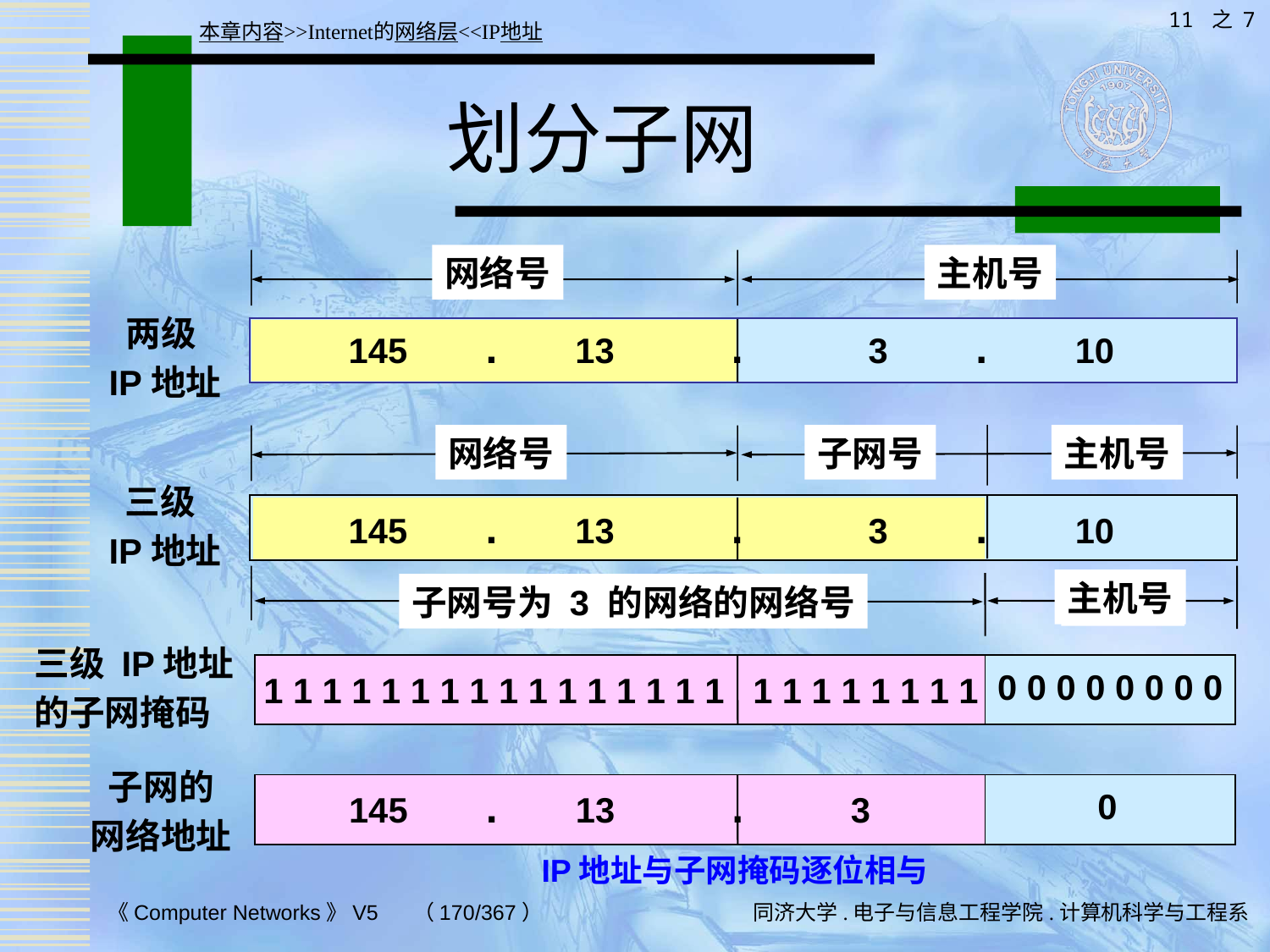

11 之 7
本章内容>>Internet的网络层<<IP地址
# 划分子网
网络号
主机号

两级
IP地址
145        .        13            .
3         .         10

网络号
子网号

主机号

三级
 IP地址

145        .        13            .
3         .         10

主机号

子网号为 3 的网络的网络号

三级 IP地址
的子网掩码

1 1 1 1 1 1 1 1 1 1 1 1 1 1 1 1   1 1 1 1 1 1 1 1
0 0 0 0 0 0 0 0
子网的
网络地址

145        .        13            .           3

0
IP地址与子网掩码逐位相与